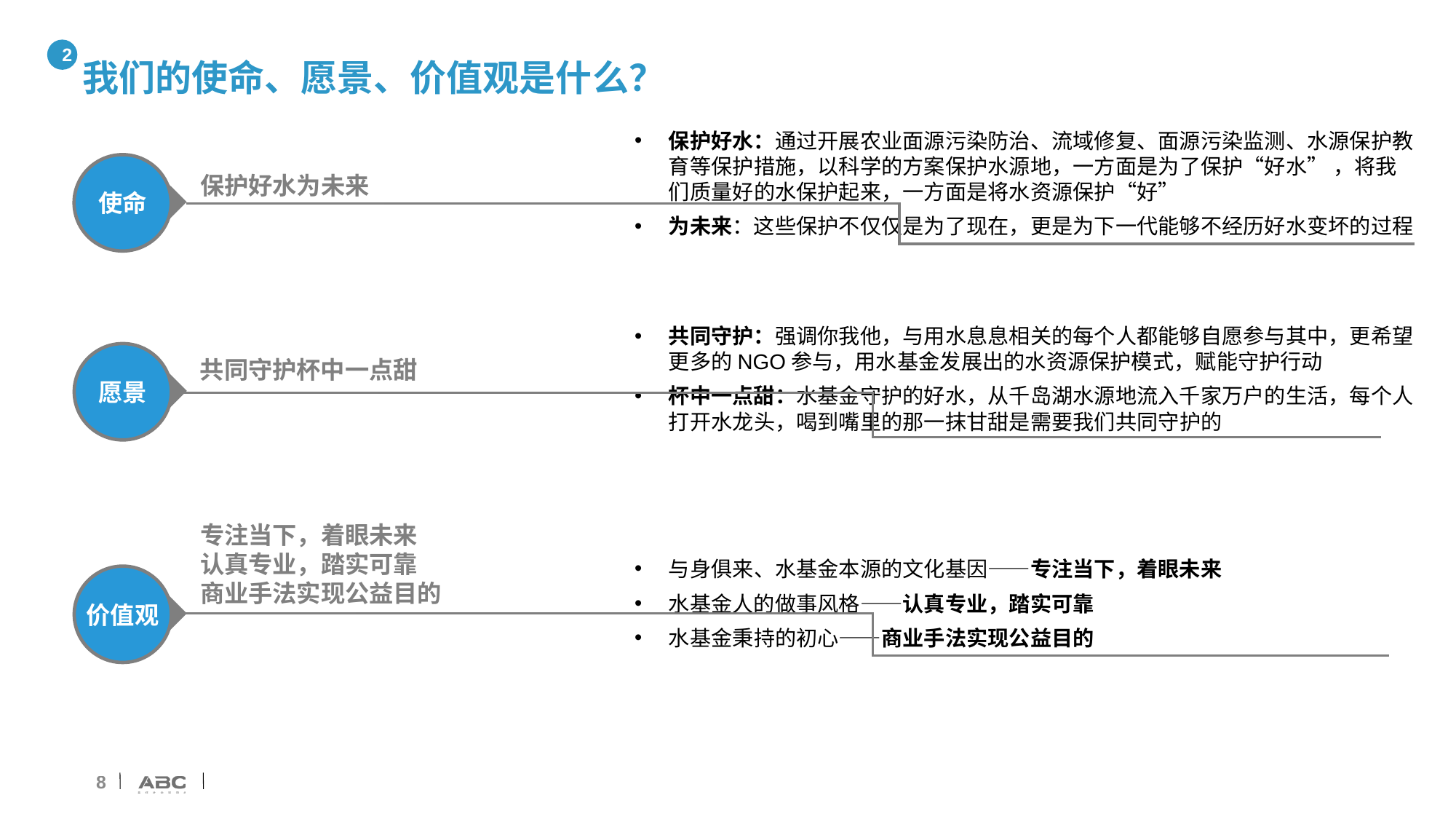

2
# 我们的使命、愿景、价值观是什么？
保护好水：通过开展农业面源污染防治、流域修复、面源污染监测、水源保护教育等保护措施，以科学的方案保护水源地，一方面是为了保护“好水” ，将我们质量好的水保护起来，一方面是将水资源保护“好”
为未来：这些保护不仅仅是为了现在，更是为下一代能够不经历好水变坏的过程

保护好水为未来
使命

共同守护：强调你我他，与用水息息相关的每个人都能够自愿参与其中，更希望更多的NGO参与，用水基金发展出的水资源保护模式，赋能守护行动
杯中一点甜：水基金守护的好水，从千岛湖水源地流入千家万户的生活，每个人打开水龙头，喝到嘴里的那一抹甘甜是需要我们共同守护的

共同守护杯中一点甜
愿景

专注当下，着眼未来
认真专业，踏实可靠
商业手法实现公益目的
与身俱来、水基金本源的文化基因——专注当下，着眼未来
水基金人的做事风格——认真专业，踏实可靠
水基金秉持的初心——商业手法实现公益目的

价值观

8